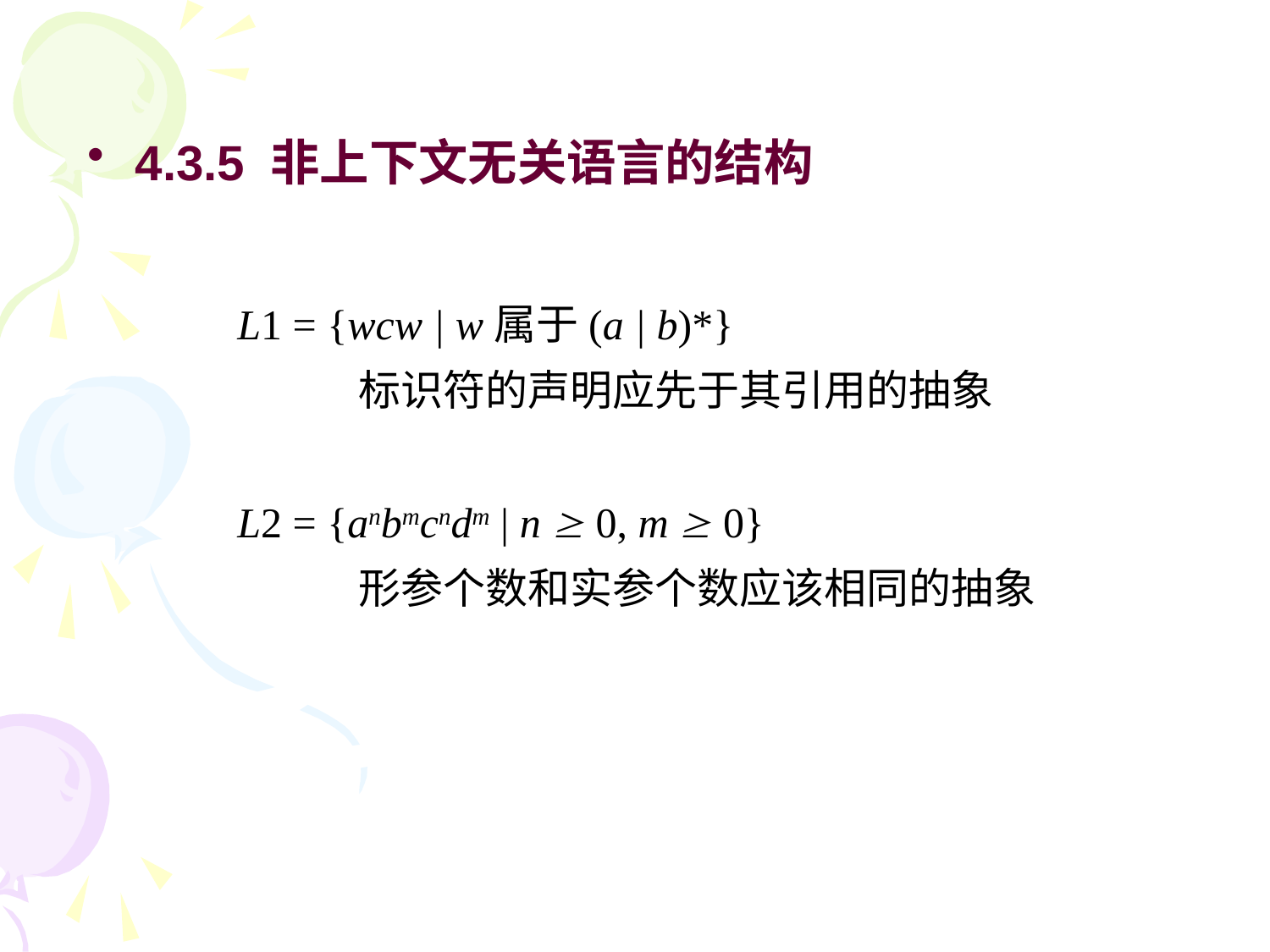

4.3.5 非上下文无关语言的结构
L1 = {wcw | w属于(a | b)*}
     标识符的声明应先于其引用的抽象

L2 = {anbmcndm | n ≥ 0, m ≥ 0}
     形参个数和实参个数应该相同的抽象

47